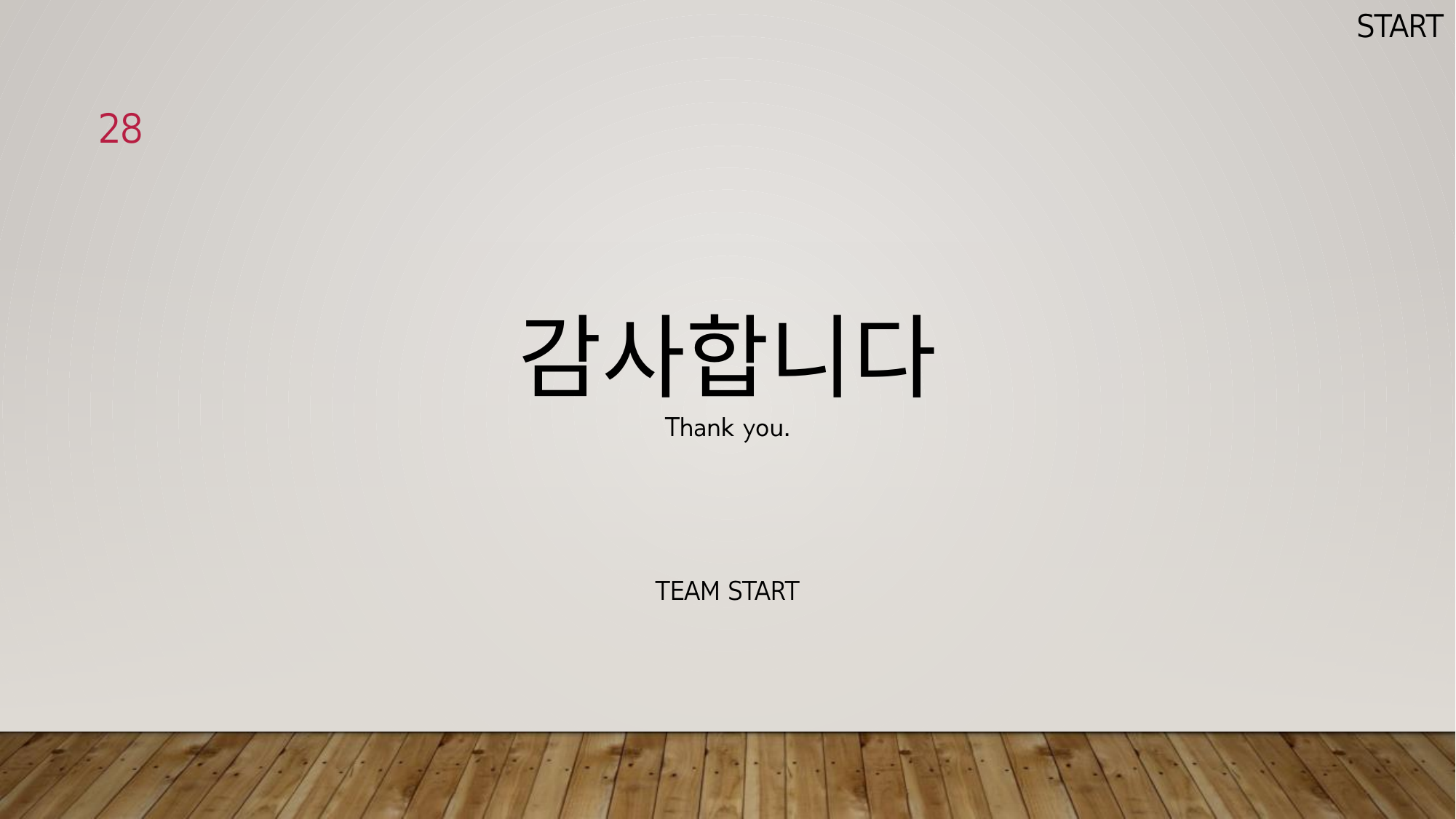

START

28
감사합니다
Thank you.

TEAM START